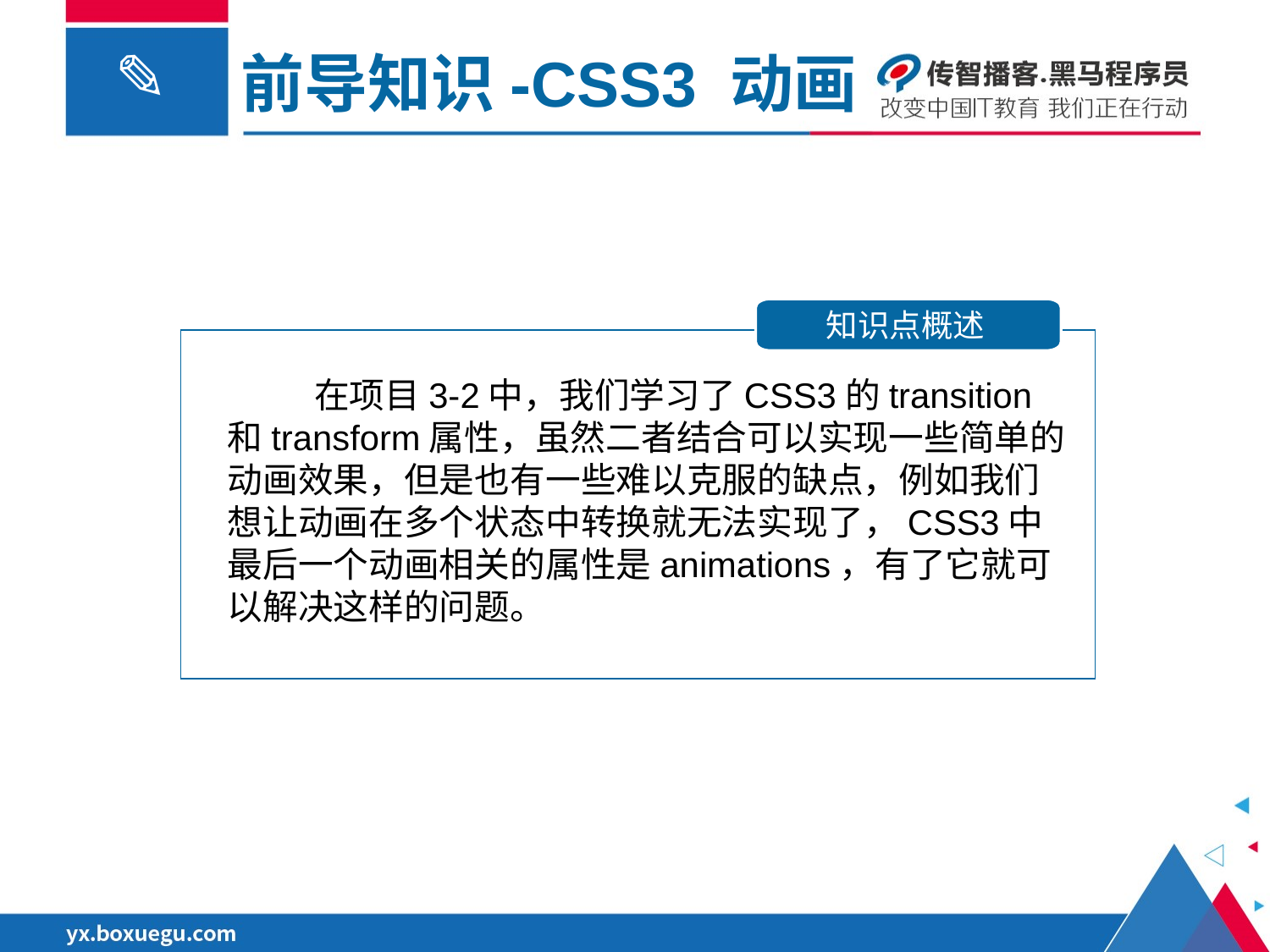

前导知识-CSS3 动画

知识点概述
          在项目3-2中，我们学习了CSS3的transition和transform属性，虽然二者结合可以实现一些简单的动画效果，但是也有一些难以克服的缺点，例如我们想让动画在多个状态中转换就无法实现了，CSS3中最后一个动画相关的属性是animations，有了它就可以解决这样的问题。